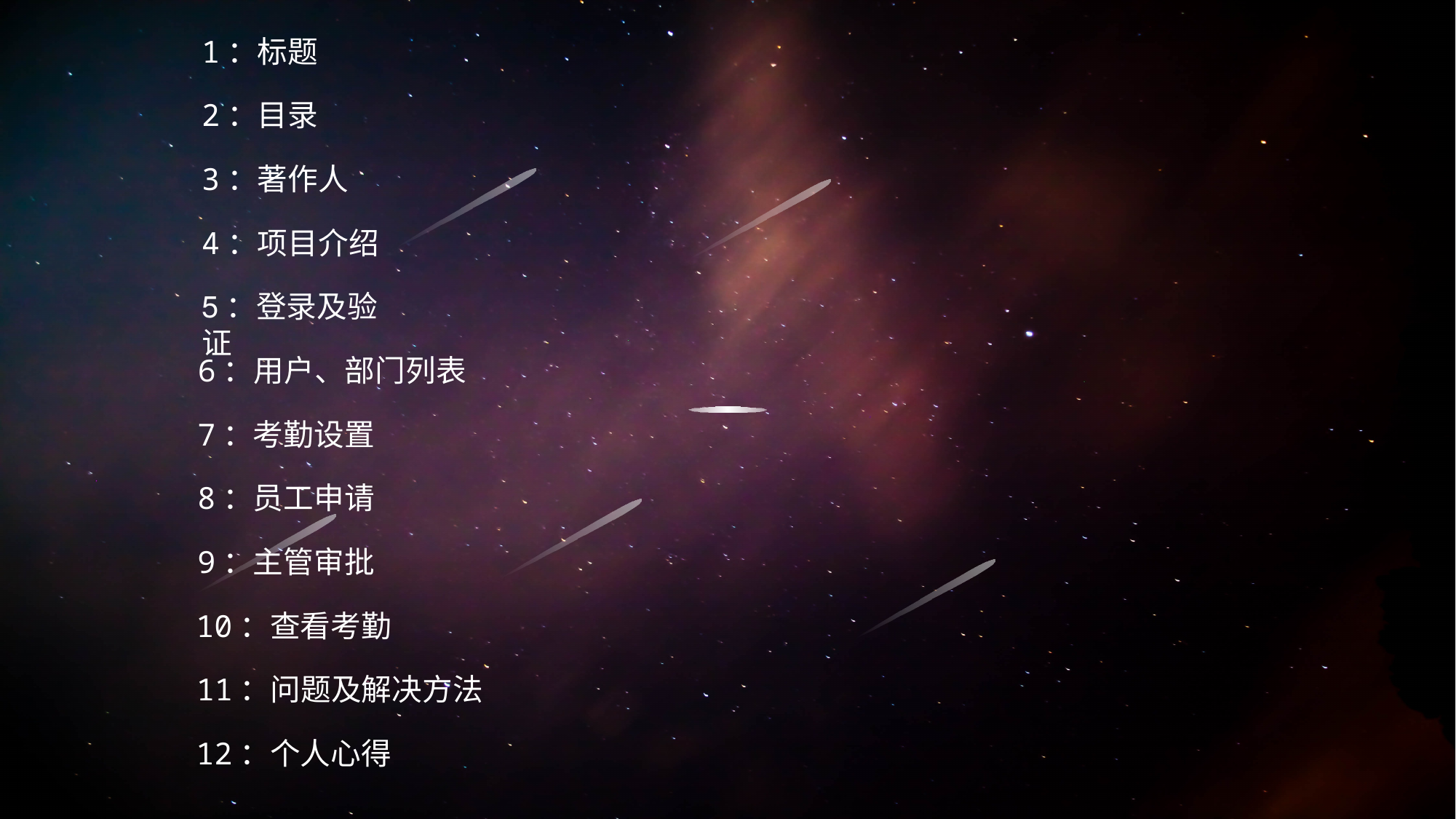

1：标题
2：目录
3：著作人

4：项目介绍
5：登录及验证
6：用户、部门列表

7：考勤设置
8：员工申请

9：主管审批

10：查看考勤
11：问题及解决方法
12：个人心得